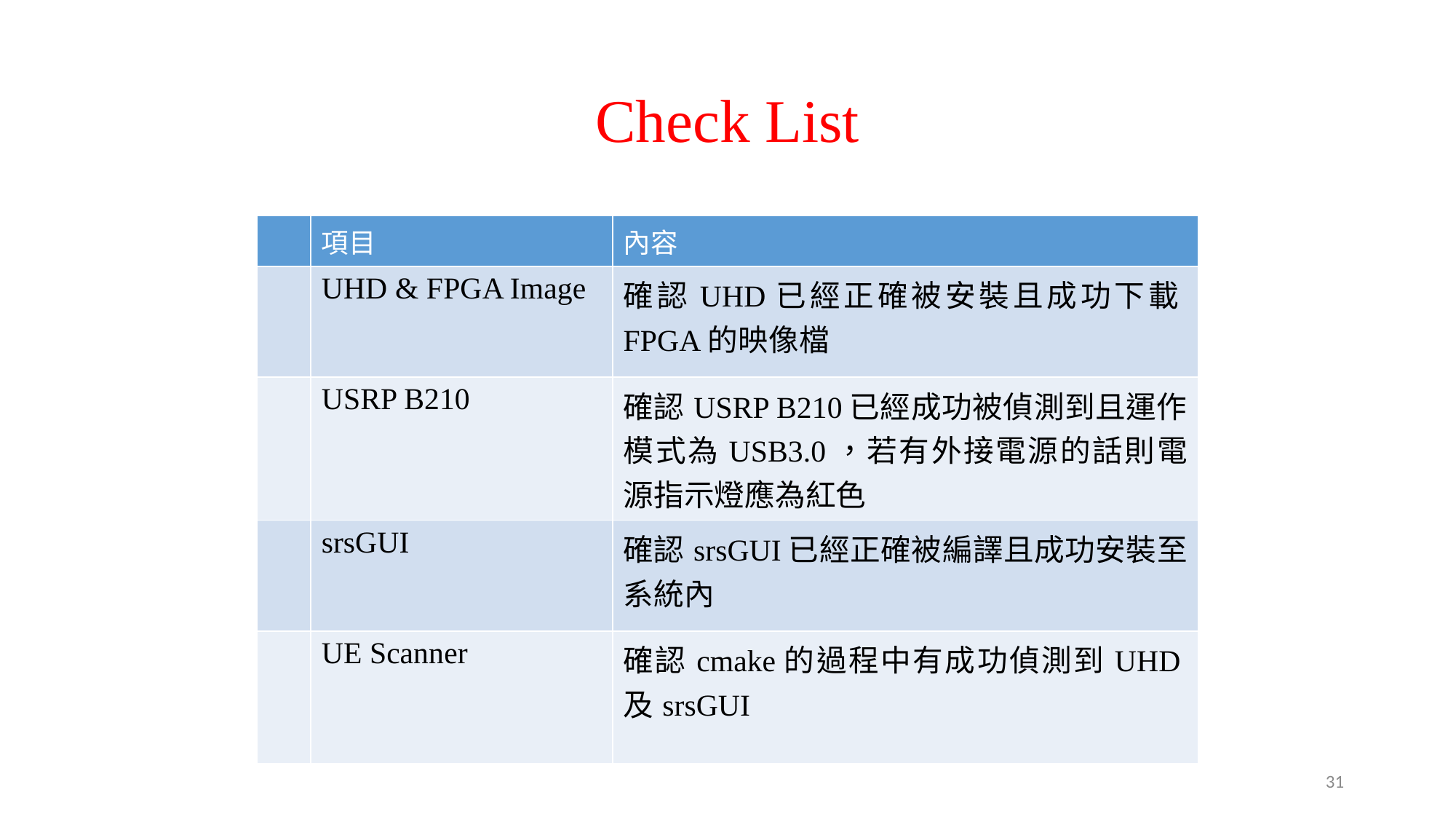

# Check List
|  | 項目 | 內容 |
| --- | --- | --- |
|  | UHD & FPGA Image | 確認UHD已經正確被安裝且成功下載FPGA的映像檔 |
|  | USRP B210 | 確認USRP B210已經成功被偵測到且運作模式為USB3.0，若有外接電源的話則電源指示燈應為紅色 |
|  | srsGUI | 確認srsGUI已經正確被編譯且成功安裝至系統內 |
|  | UE Scanner | 確認cmake的過程中有成功偵測到UHD及srsGUI |
31